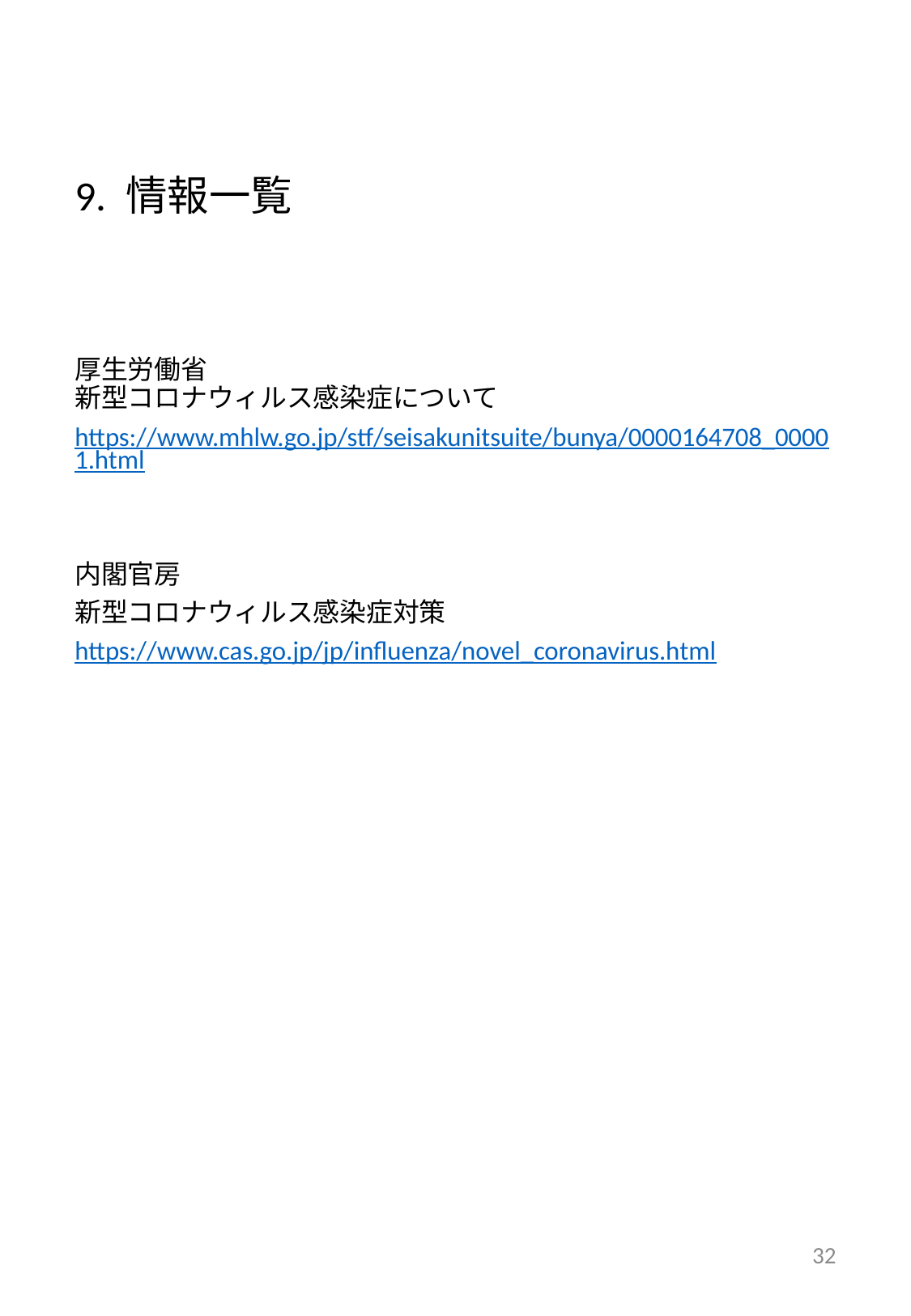

# 9. 情報一覧
厚生労働省
新型コロナウィルス感染症について
https://www.mhlw.go.jp/stf/seisakunitsuite/bunya/0000164708_00001.html

内閣官房
新型コロナウィルス感染症対策
https://www.cas.go.jp/jp/influenza/novel_coronavirus.html

32